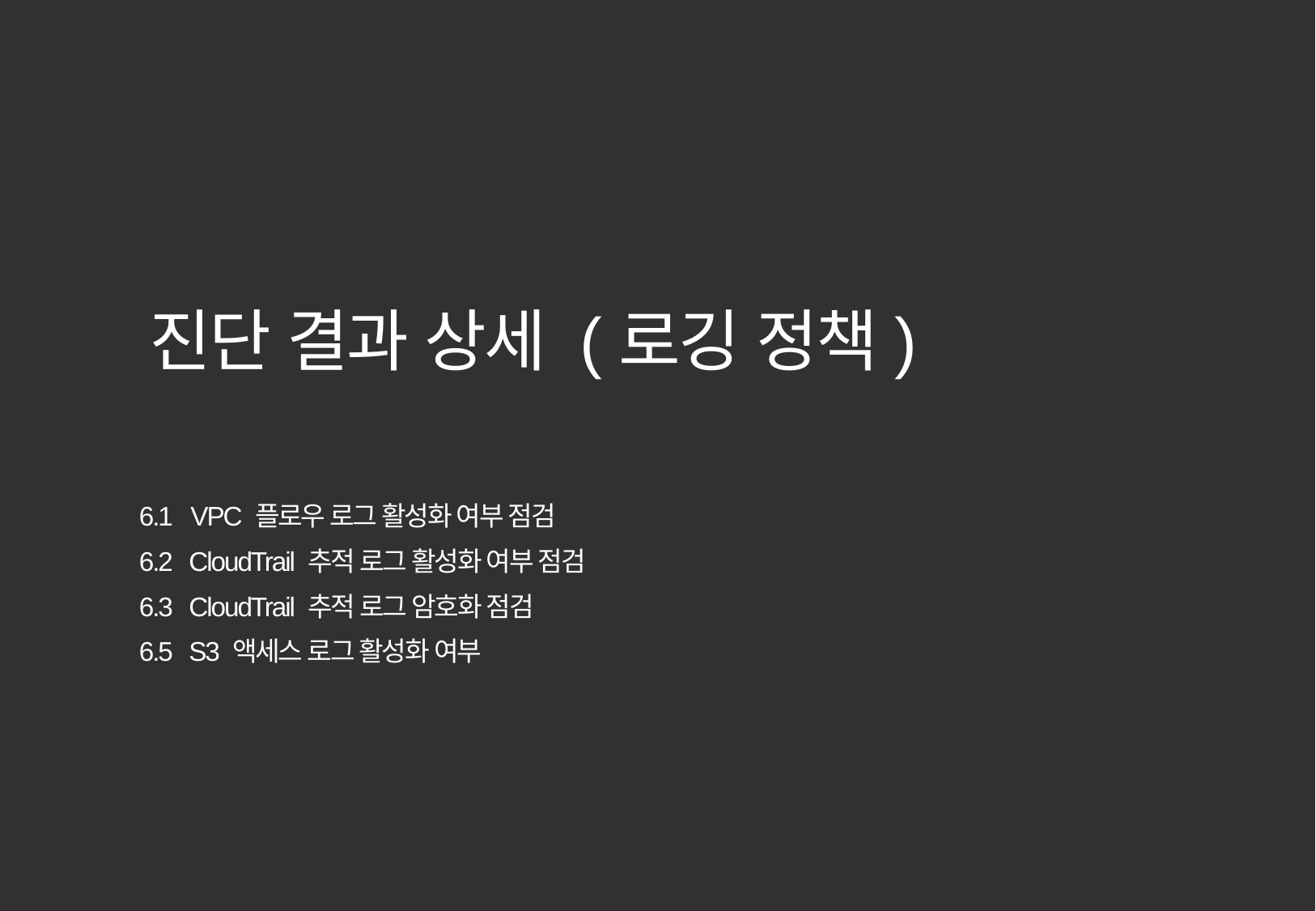

진단 결과 상세 (로깅 정책)
6.1   VPC 플로우 로그 활성화 여부 점검
6.2   CloudTrail 추적 로그 활성화 여부 점검
6.3   CloudTrail 추적 로그 암호화 점검
6.5   S3 액세스 로그 활성화 여부